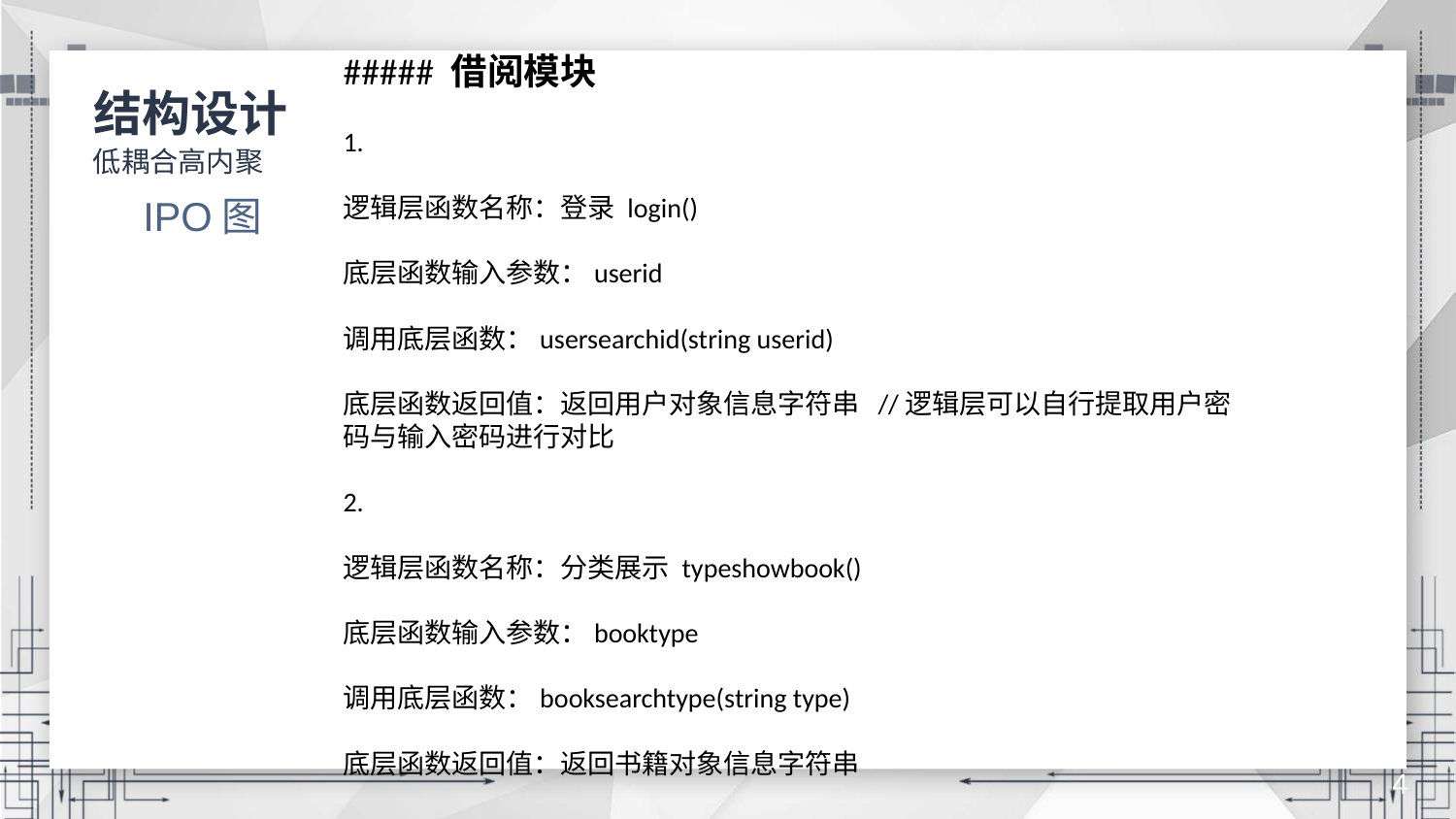

##### 借阅模块

1.

逻辑层函数名称：登录 login()

底层函数输入参数：userid

调用底层函数：usersearchid(string userid)

底层函数返回值：返回用户对象信息字符串  //逻辑层可以自行提取用户密码与输入密码进行对比

2.

逻辑层函数名称：分类展示 typeshowbook()

底层函数输入参数：booktype

调用底层函数：booksearchtype(string type)

底层函数返回值：返回书籍对象信息字符串

结构设计
低耦合高内聚
IPO图
4